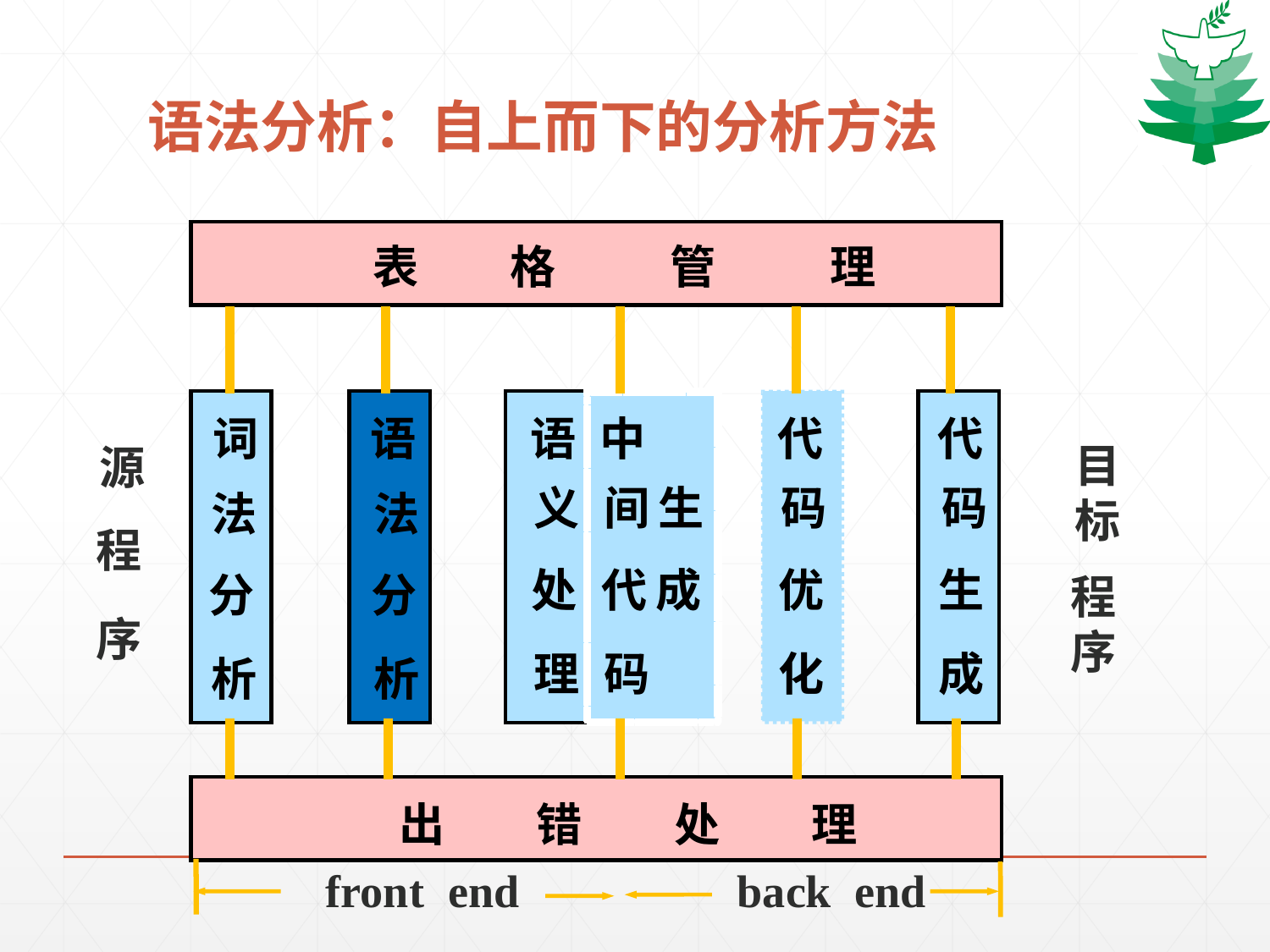

# 语法分析：自上而下的分析方法

表
格
管
理

词
语
语
中
代
代
目
标
源

义
间
生
码
码
法
法

程
处
代
成
优
生
分
分
程
序

序

理
码
化
成
析
析

出
错
处
理

            front
        end                   back  end